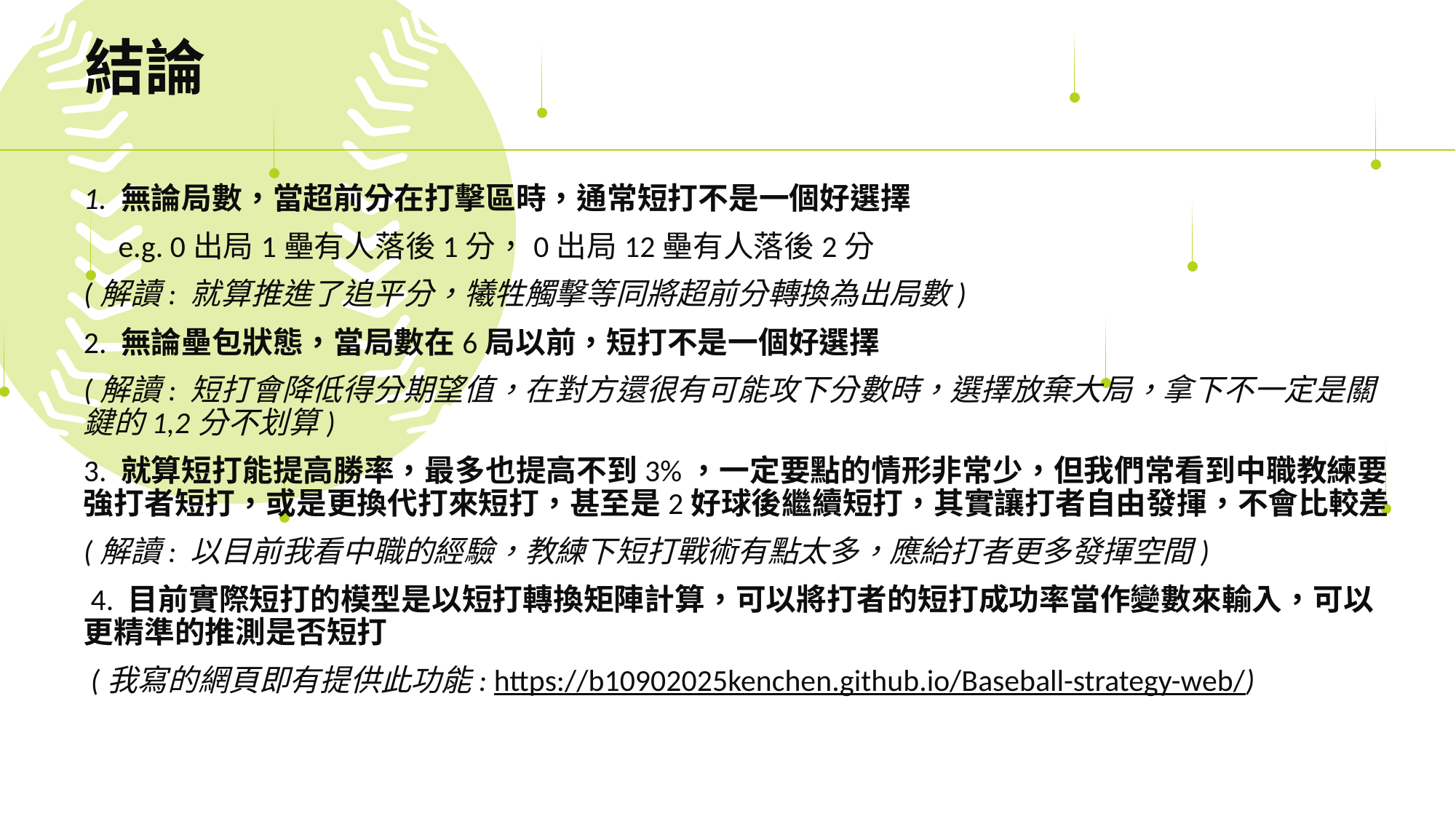

# 結論
1. 無論局數，當超前分在打擊區時，通常短打不是一個好選擇
     e.g. 0出局1壘有人落後1分，0出局12壘有人落後2分
(解讀: 就算推進了追平分，犧牲觸擊等同將超前分轉換為出局數)
2. 無論壘包狀態，當局數在6局以前，短打不是一個好選擇
(解讀: 短打會降低得分期望值，在對方還很有可能攻下分數時，選擇放棄大局，拿下不一定是關鍵的1,2分不划算)
3. 就算短打能提高勝率，最多也提高不到3%，一定要點的情形非常少，但我們常看到中職教練要強打者短打，或是更換代打來短打，甚至是2好球後繼續短打，其實讓打者自由發揮，不會比較差
(解讀: 以目前我看中職的經驗，教練下短打戰術有點太多，應給打者更多發揮空間)
 4. 目前實際短打的模型是以短打轉換矩陣計算，可以將打者的短打成功率當作變數來輸入，可以更精準的推測是否短打
 (我寫的網頁即有提供此功能: https://b10902025kenchen.github.io/Baseball-strategy-web/)